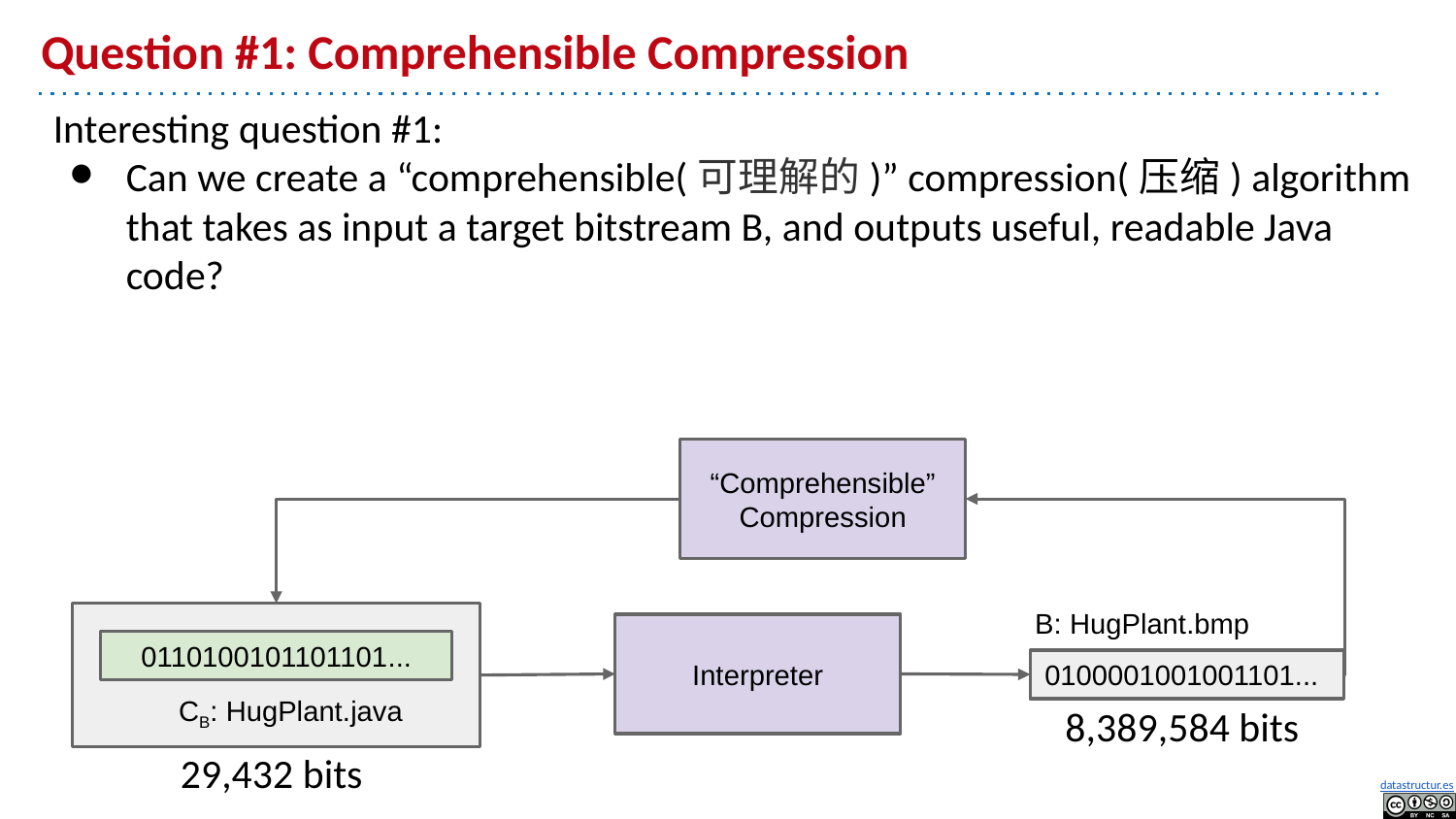

# Question #1: Comprehensible Compression
Interesting question #1:
Can we create a “comprehensible(可理解的)” compression(压缩) algorithm that takes as input a target bitstream B, and outputs useful, readable Java code?
“Comprehensible” Compression
B: HugPlant.bmp
0100001001001101...
8,389,584 bits

0110100101101101...
CB: HugPlant.java
29,432 bits
Interpreter